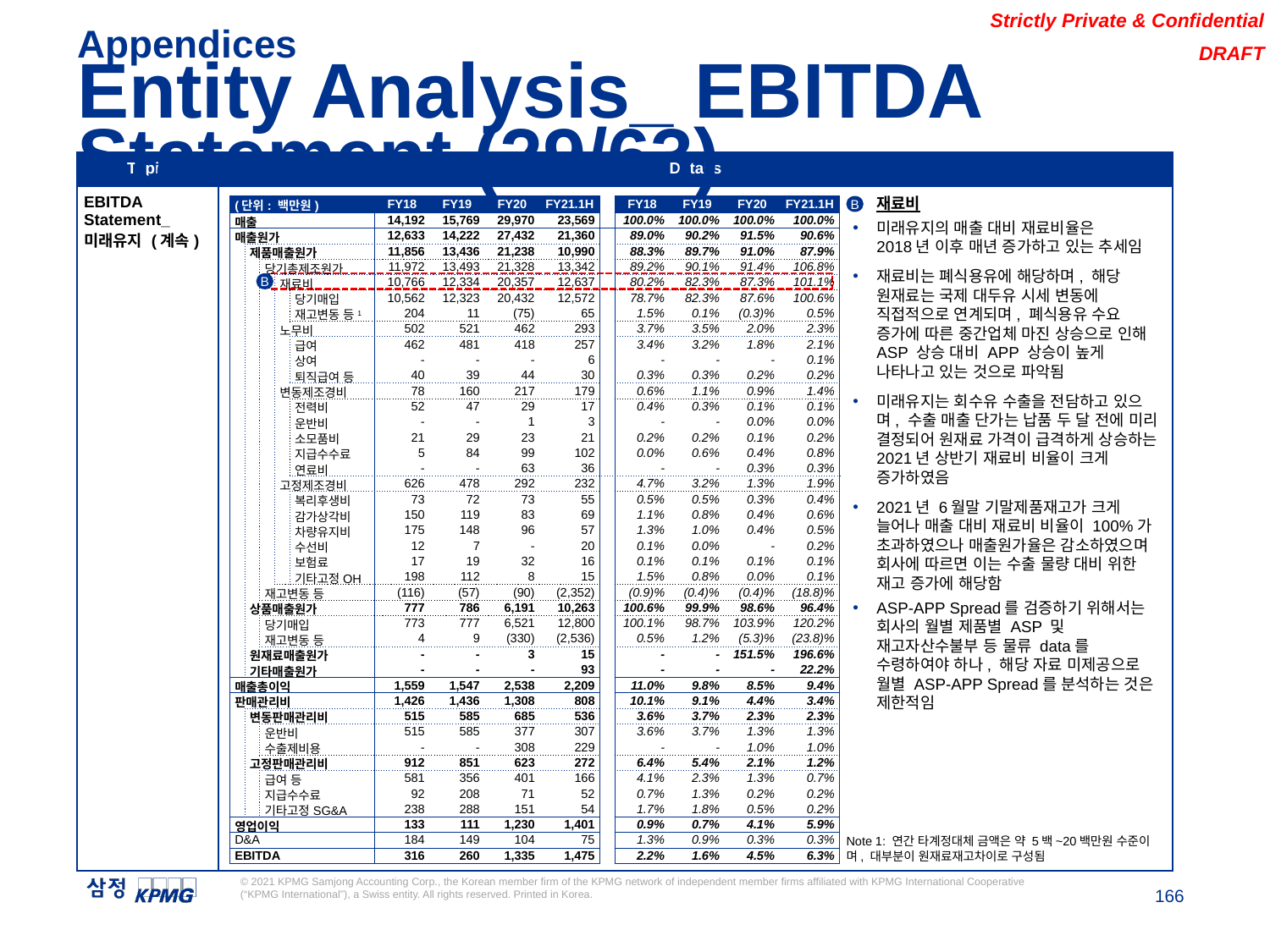

Appendices
Entity Analysis_ EBITDA Statement (29/63)
| Topic | Details |
| --- | --- |
| EBITDA Statement\_ 미래유지 (계속) |  |
재료비
미래유지의 매출 대비 재료비율은
2018년 이후 매년 증가하고 있는 추세임
재료비는 폐식용유에 해당하며, 해당 원재료는 국제 대두유 시세 변동에  직접적으로 연계되며, 폐식용유 수요 증가에 따른 중간업체 마진 상승으로 인해 ASP 상승 대비 APP 상승이 높게 나타나고 있는 것으로 파악됨
미래유지는 회수유 수출을 전담하고 있으며, 수출 매출 단가는 납품 두 달 전에 미리 결정되어 원재료 가격이 급격하게 상승하는 2021년 상반기 재료비 비율이 크게 증가하였음
2021년 6월말 기말제품재고가 크게 늘어나 매출 대비 재료비 비율이 100%가 초과하였으나 매출원가율은 감소하였으며 회사에 따르면 이는 수출 물량 대비 위한 재고 증가에 해당함
ASP-APP Spread를 검증하기 위해서는 회사의 월별 제품별 ASP 및 재고자산수불부 등 물류 data를 수령하여야 하나, 해당 자료 미제공으로 월별 ASP-APP Spread를 분석하는 것은 제한적임

| (단위: 백만원) |  |  |  |  | FY18 | FY19 | FY20 | FY21.1H |  | FY18 | FY19 | FY20 | FY21.1H |
| --- | --- | --- | --- | --- | --- | --- | --- | --- | --- | --- | --- | --- | --- |
| 매출 |  |  |  |  | 14,192 | 15,769 | 29,970 | 23,569 |  | 100.0% | 100.0% | 100.0% | 100.0% |
| 매출원가 |  |  |  |  | 12,633 | 14,222 | 27,432 | 21,360 |  | 89.0% | 90.2% | 91.5% | 90.6% |
|  | 제품매출원가 |  |  |  | 11,856 | 13,436 | 21,238 | 10,990 |  | 88.3% | 89.7% | 91.0% | 87.9% |
|  |  | 당기총제조원가 |  |  | 11,972 | 13,493 | 21,328 | 13,342 |  | 89.2% | 90.1% | 91.4% | 106.8% |
|  |  |  | 재료비 |  | 10,766 | 12,334 | 20,357 | 12,637 |  | 80.2% | 82.3% | 87.3% | 101.1% |
|  |  |  |  | 당기매입 | 10,562 | 12,323 | 20,432 | 12,572 |  | 78.7% | 82.3% | 87.6% | 100.6% |
|  |  |  |  | 재고변동 등1 | 204 | 11 | (75) | 65 |  | 1.5% | 0.1% | (0.3)% | 0.5% |
|  |  |  | 노무비 |  | 502 | 521 | 462 | 293 |  | 3.7% | 3.5% | 2.0% | 2.3% |
|  |  |  |  | 급여 | 462 | 481 | 418 | 257 |  | 3.4% | 3.2% | 1.8% | 2.1% |
|  |  |  |  | 상여 | - | - | - | 6 |  | - | - | - | 0.1% |
|  |  |  |  | 퇴직급여 등 | 40 | 39 | 44 | 30 |  | 0.3% | 0.3% | 0.2% | 0.2% |
|  |  |  | 변동제조경비 |  | 78 | 160 | 217 | 179 |  | 0.6% | 1.1% | 0.9% | 1.4% |
|  |  |  |  | 전력비 | 52 | 47 | 29 | 17 |  | 0.4% | 0.3% | 0.1% | 0.1% |
|  |  |  |  | 운반비 | - | - | 1 | 3 |  | - | - | 0.0% | 0.0% |
|  |  |  |  | 소모품비 | 21 | 29 | 23 | 21 |  | 0.2% | 0.2% | 0.1% | 0.2% |
|  |  |  |  | 지급수수료 | 5 | 84 | 99 | 102 |  | 0.0% | 0.6% | 0.4% | 0.8% |
|  |  |  |  | 연료비 | - | - | 63 | 36 |  | - | - | 0.3% | 0.3% |
|  |  |  | 고정제조경비 |  | 626 | 478 | 292 | 232 |  | 4.7% | 3.2% | 1.3% | 1.9% |
|  |  |  |  | 복리후생비 | 73 | 72 | 73 | 55 |  | 0.5% | 0.5% | 0.3% | 0.4% |
|  |  |  |  | 감가상각비 | 150 | 119 | 83 | 69 |  | 1.1% | 0.8% | 0.4% | 0.6% |
|  |  |  |  | 차량유지비 | 175 | 148 | 96 | 57 |  | 1.3% | 1.0% | 0.4% | 0.5% |
|  |  |  |  | 수선비 | 12 | 7 | - | 20 |  | 0.1% | 0.0% | - | 0.2% |
|  |  |  |  | 보험료 | 17 | 19 | 32 | 16 |  | 0.1% | 0.1% | 0.1% | 0.1% |
|  |  |  |  | 기타고정OH | 198 | 112 | 8 | 15 |  | 1.5% | 0.8% | 0.0% | 0.1% |
|  |  | 재고변동 등 |  |  | (116) | (57) | (90) | (2,352) |  | (0.9)% | (0.4)% | (0.4)% | (18.8)% |
|  | 상품매출원가 |  |  |  | 777 | 786 | 6,191 | 10,263 |  | 100.6% | 99.9% | 98.6% | 96.4% |
|  |  | 당기매입 |  |  | 773 | 777 | 6,521 | 12,800 |  | 100.1% | 98.7% | 103.9% | 120.2% |
|  |  | 재고변동 등 |  |  | 4 | 9 | (330) | (2,536) |  | 0.5% | 1.2% | (5.3)% | (23.8)% |
|  | 원재료매출원가 |  |  |  | - | - | 3 | 15 |  | - | - | 151.5% | 196.6% |
|  | 기타매출원가 |  |  |  | - | - | - | 93 |  | - | - | - | 22.2% |
| 매출총이익 |  |  |  |  | 1,559 | 1,547 | 2,538 | 2,209 |  | 11.0% | 9.8% | 8.5% | 9.4% |
| 판매관리비 |  |  |  |  | 1,426 | 1,436 | 1,308 | 808 |  | 10.1% | 9.1% | 4.4% | 3.4% |
|  | 변동판매관리비 |  |  |  | 515 | 585 | 685 | 536 |  | 3.6% | 3.7% | 2.3% | 2.3% |
|  |  | 운반비 |  |  | 515 | 585 | 377 | 307 |  | 3.6% | 3.7% | 1.3% | 1.3% |
|  |  | 수출제비용 |  |  | - | - | 308 | 229 |  | - | - | 1.0% | 1.0% |
|  | 고정판매관리비 |  |  |  | 912 | 851 | 623 | 272 |  | 6.4% | 5.4% | 2.1% | 1.2% |
|  |  | 급여 등 |  |  | 581 | 356 | 401 | 166 |  | 4.1% | 2.3% | 1.3% | 0.7% |
|  |  | 지급수수료 |  |  | 92 | 208 | 71 | 52 |  | 0.7% | 1.3% | 0.2% | 0.2% |
|  |  | 기타고정SG&A |  |  | 238 | 288 | 151 | 54 |  | 1.7% | 1.8% | 0.5% | 0.2% |
| 영업이익 |  |  |  |  | 133 | 111 | 1,230 | 1,401 |  | 0.9% | 0.7% | 4.1% | 5.9% |
| D&A |  |  |  |  | 184 | 149 | 104 | 75 |  | 1.3% | 0.9% | 0.3% | 0.3% |
| EBITDA |  |  |  |  | 316 | 260 | 1,335 | 1,475 |  | 2.2% | 1.6% | 4.5% | 6.3% |
B
B

Note 1: 연간 타계정대체 금액은 약 5백~20백만원 수준이며, 대부분이 원재료재고차이로 구성됨